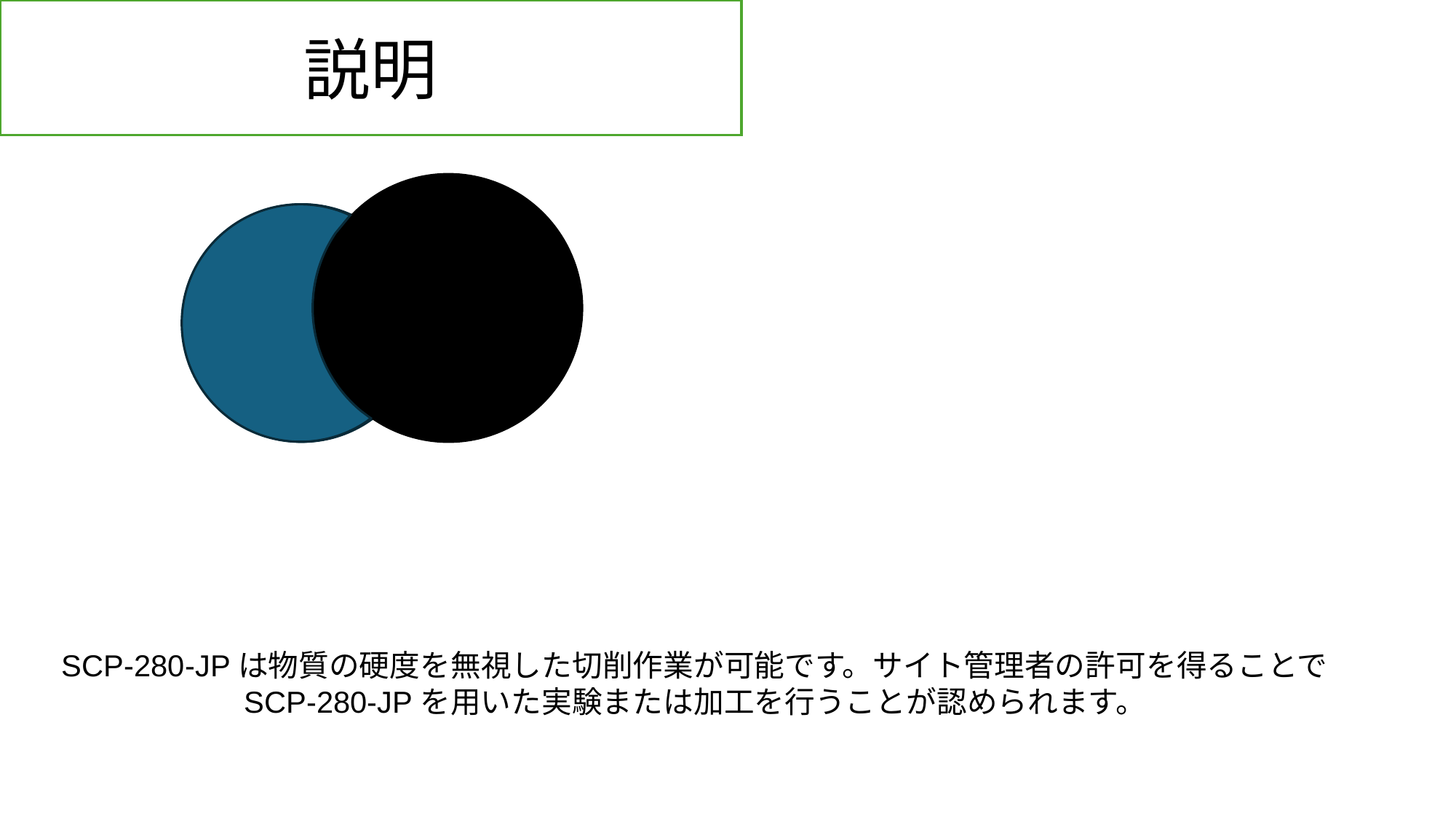

説明

SCP-280-JPは物質の硬度を無視した切削作業が可能です。サイト管理者の許可を得ることでSCP-280-JPを用いた実験または加工を行うことが認められます。